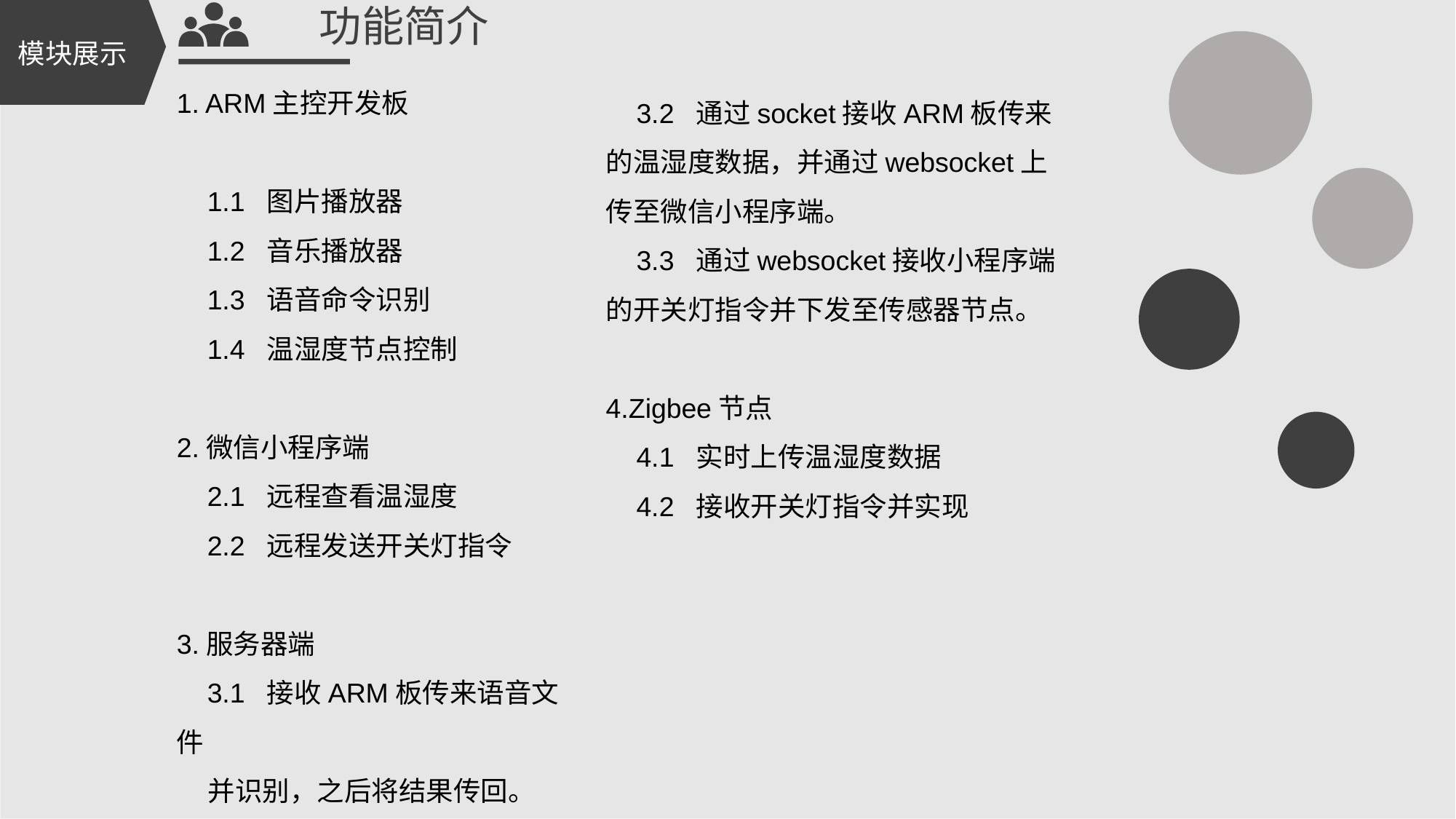

功能简介

模块展示

1. ARM主控开发板
    1.1  图片播放器
    1.2  音乐播放器
    1.3  语音命令识别
    1.4  温湿度节点控制

2.微信小程序端
    2.1  远程查看温湿度
    2.2  远程发送开关灯指令

3.服务器端
    3.1  接收ARM板传来语音文件
    并识别，之后将结果传回。

    3.2  通过socket接收ARM板传来的温湿度数据，并通过websocket上传至微信小程序端。
    3.3  通过websocket接收小程序端的开关灯指令并下发至传感器节点。

4.Zigbee节点
    4.1  实时上传温湿度数据
    4.2  接收开关灯指令并实现